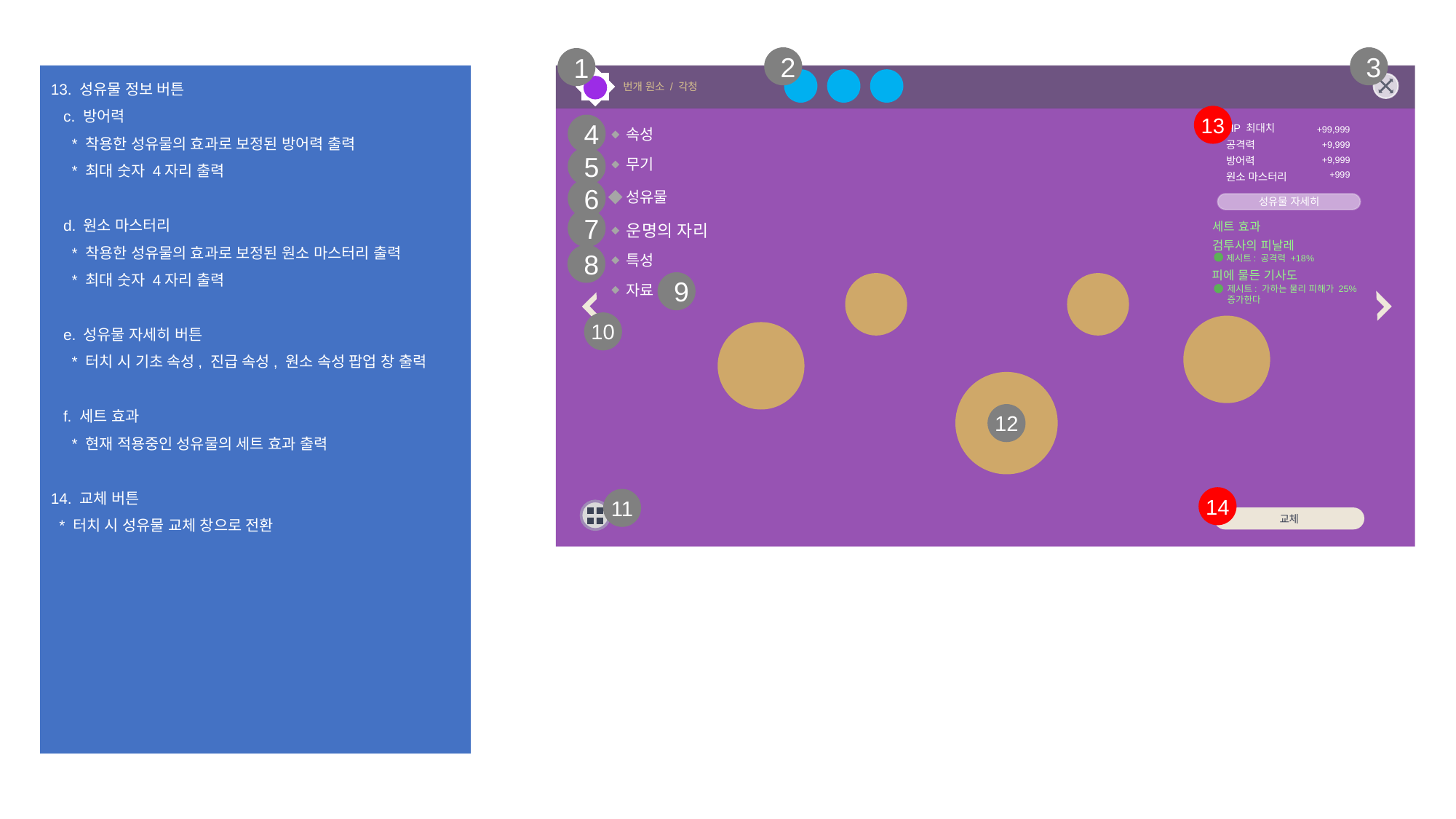

2
3
1
13. 성유물 정보 버튼
   c. 방어력
     * 착용한 성유물의 효과로 보정된 방어력 출력
     * 최대 숫자 4자리 출력

   d. 원소 마스터리
     * 착용한 성유물의 효과로 보정된 원소 마스터리 출력
     * 최대 숫자 4자리 출력

   e. 성유물 자세히 버튼
     * 터치 시 기초 속성, 진급 속성, 원소 속성 팝업 창 출력

   f. 세트 효과
     * 현재 적용중인 성유물의 세트 효과 출력

14. 교체 버튼
  * 터치 시 성유물 교체 창으로 전환

번개 원소 / 각청

13

4
HP 최대치
속성
+99,999

공격력
+9,999
5
방어력
무기
+9,999

원소 마스터리
+999
6
성유물

성유물 자세히
7
세트 효과
운명의 자리

검투사의 피날레
8
특성
제시트: 공격력 +18%

피에 물든 기사도
9

자료
제시트: 가하는 물리 피해가 25%
증가한다

10

12
14
11

교체